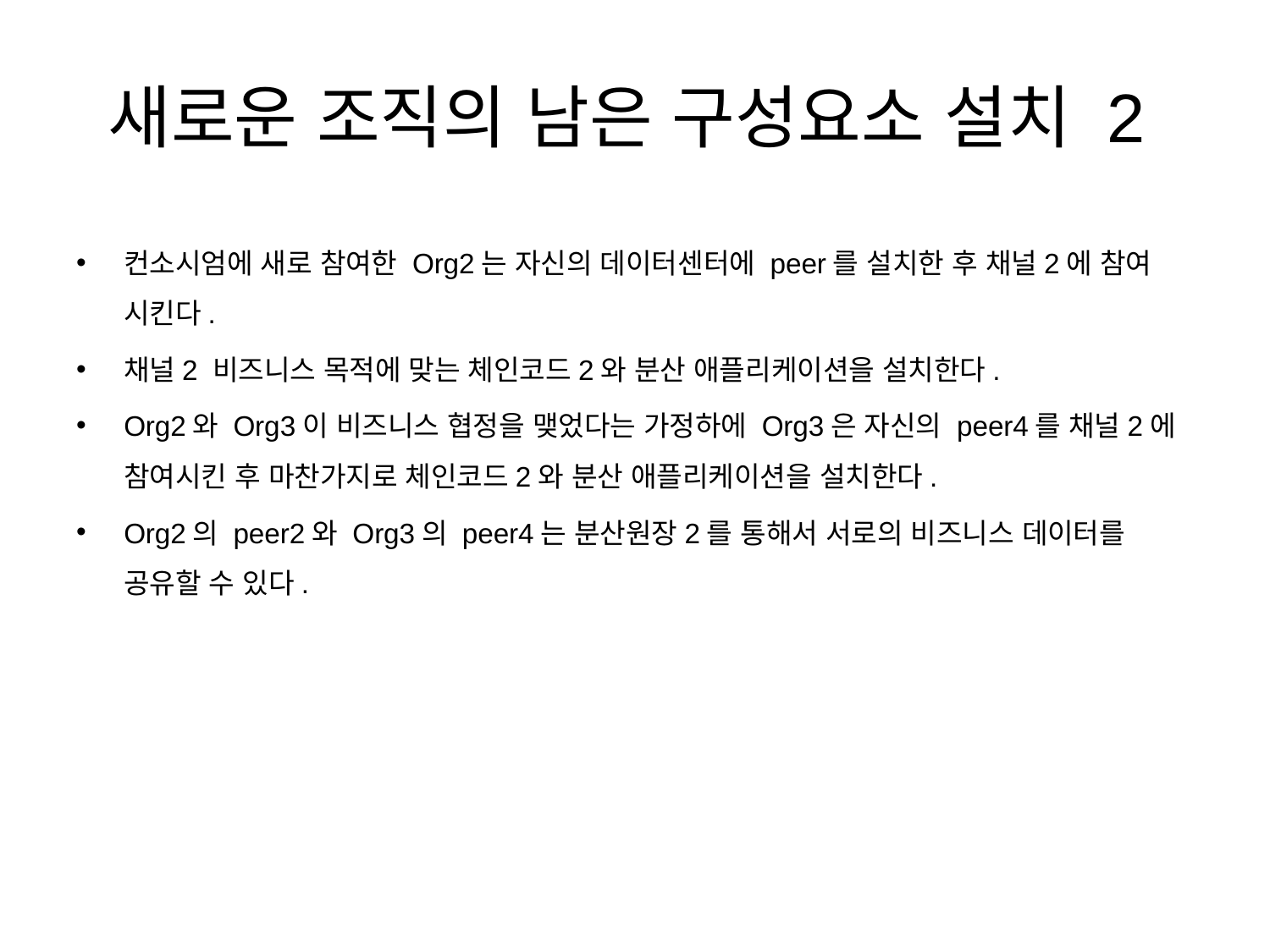

# 새로운 조직의 남은 구성요소 설치 2
컨소시엄에 새로 참여한 Org2는 자신의 데이터센터에 peer를 설치한 후 채널2에 참여 시킨다.
채널2 비즈니스 목적에 맞는 체인코드2와 분산 애플리케이션을 설치한다.
Org2와 Org3이 비즈니스 협정을 맺었다는 가정하에 Org3은 자신의 peer4를 채널2에 참여시킨 후 마찬가지로 체인코드2와 분산 애플리케이션을 설치한다.
Org2의 peer2와 Org3의 peer4는 분산원장2를 통해서 서로의 비즈니스 데이터를 공유할 수 있다.